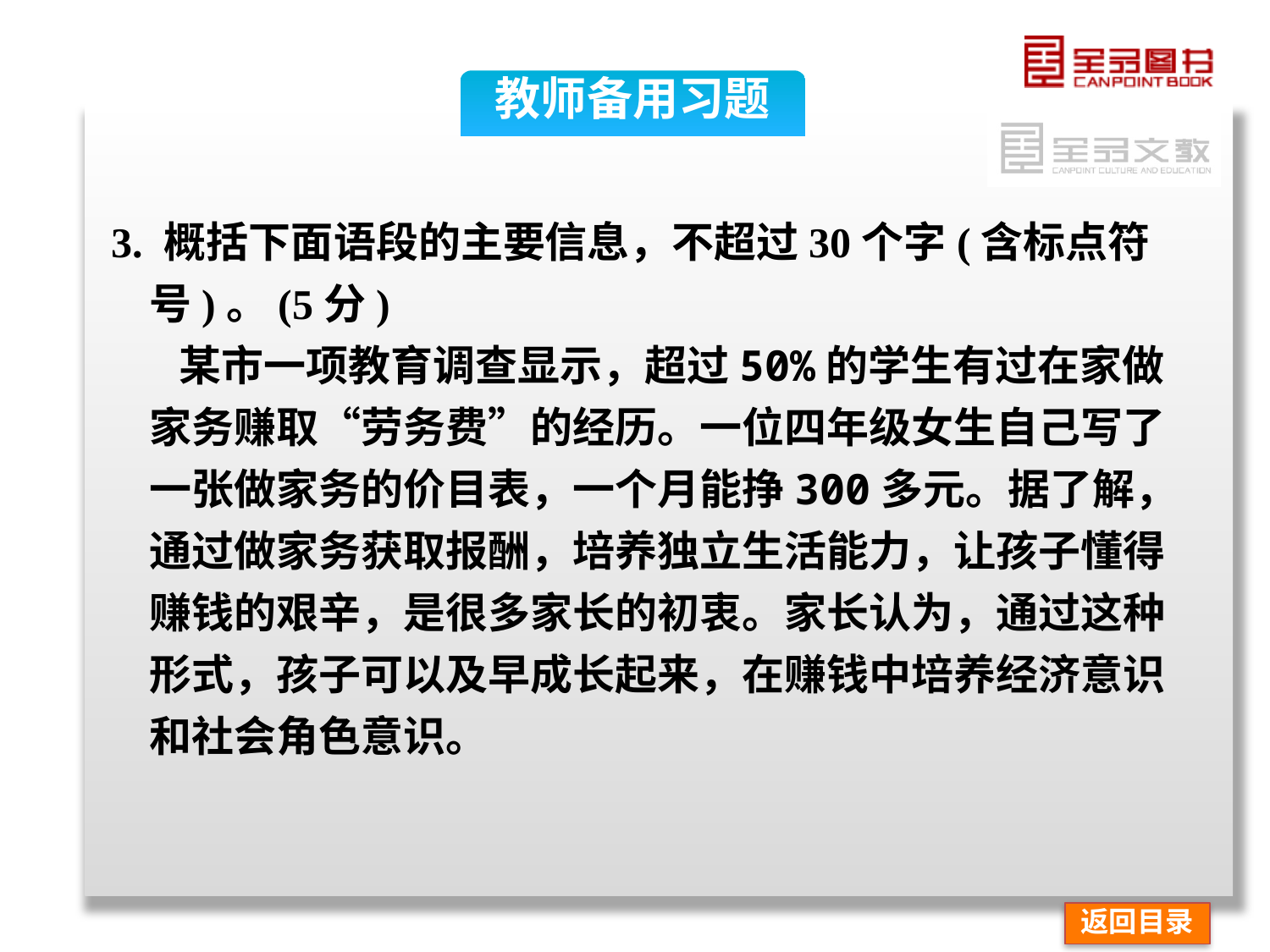

教师备用习题
3. 概括下面语段的主要信息，不超过30个字(含标点符号)。(5分)
      某市一项教育调查显示，超过50%的学生有过在家做家务赚取“劳务费”的经历。一位四年级女生自己写了一张做家务的价目表，一个月能挣300多元。据了解，通过做家务获取报酬，培养独立生活能力，让孩子懂得赚钱的艰辛，是很多家长的初衷。家长认为，通过这种形式，孩子可以及早成长起来，在赚钱中培养经济意识和社会角色意识。

返回目录